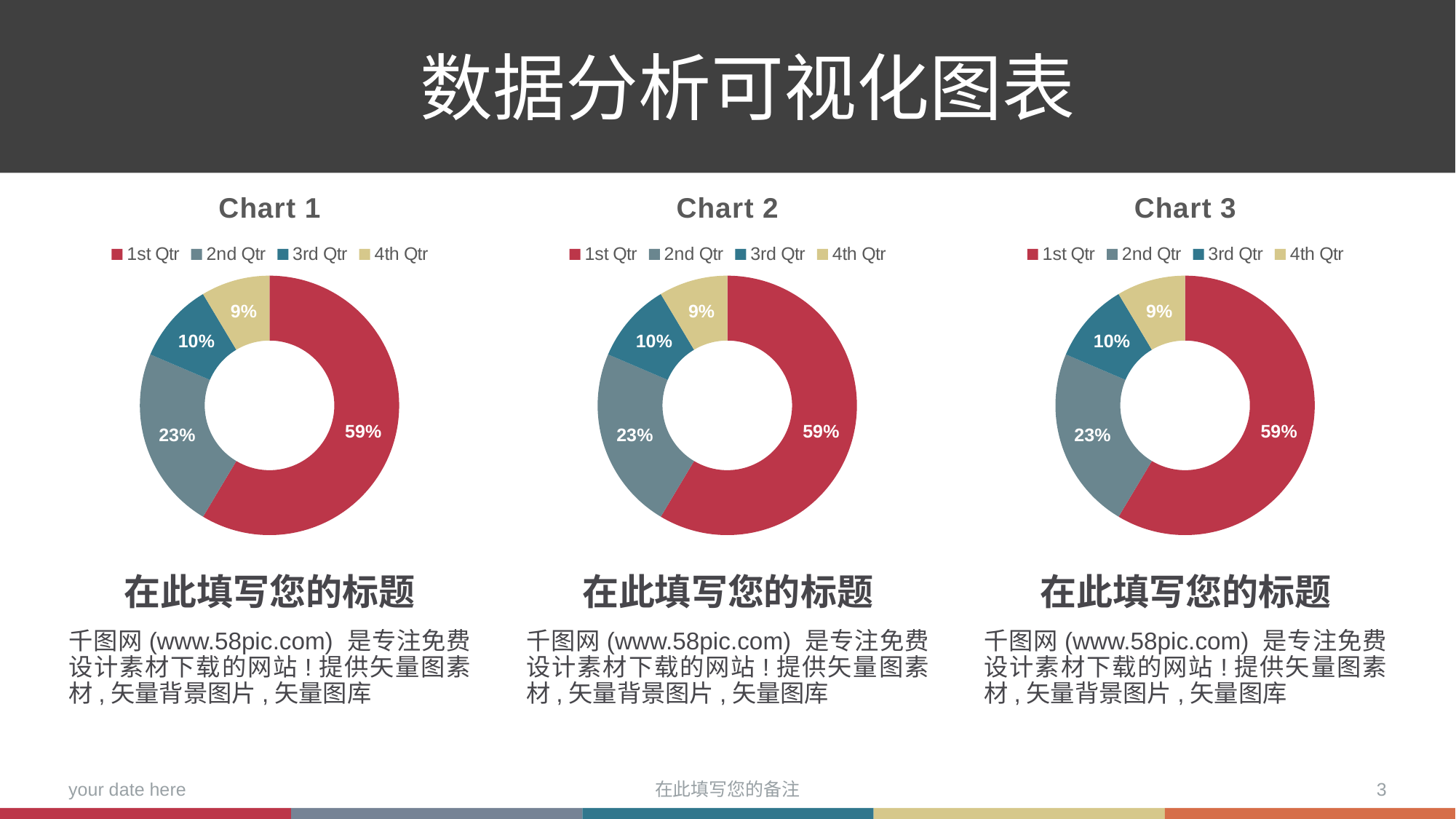

数据分析可视化图表

### Chart: Chart 1

| Category | Sales |
|---|---|
| 1st Qtr | 8.2 |
| 2nd Qtr | 3.2 |
| 3rd Qtr | 1.4 |
| 4th Qtr | 1.2 |

### Chart: Chart 2

| Category | Sales |
|---|---|
| 1st Qtr | 8.2 |
| 2nd Qtr | 3.2 |
| 3rd Qtr | 1.4 |
| 4th Qtr | 1.2 |

### Chart:

| Category | Chart 3 |
|---|---|
| 1st Qtr | 8.2 |
| 2nd Qtr | 3.2 |
| 3rd Qtr | 1.4 |
| 4th Qtr | 1.2 |
在此填写您的标题
在此填写您的标题
在此填写您的标题
千图网(www.58pic.com) 是专注免费设计素材下载的网站!提供矢量图素材,矢量背景图片,矢量图库
千图网(www.58pic.com) 是专注免费设计素材下载的网站!提供矢量图素材,矢量背景图片,矢量图库
千图网(www.58pic.com) 是专注免费设计素材下载的网站!提供矢量图素材,矢量背景图片,矢量图库
your date here
在此填写您的备注
3